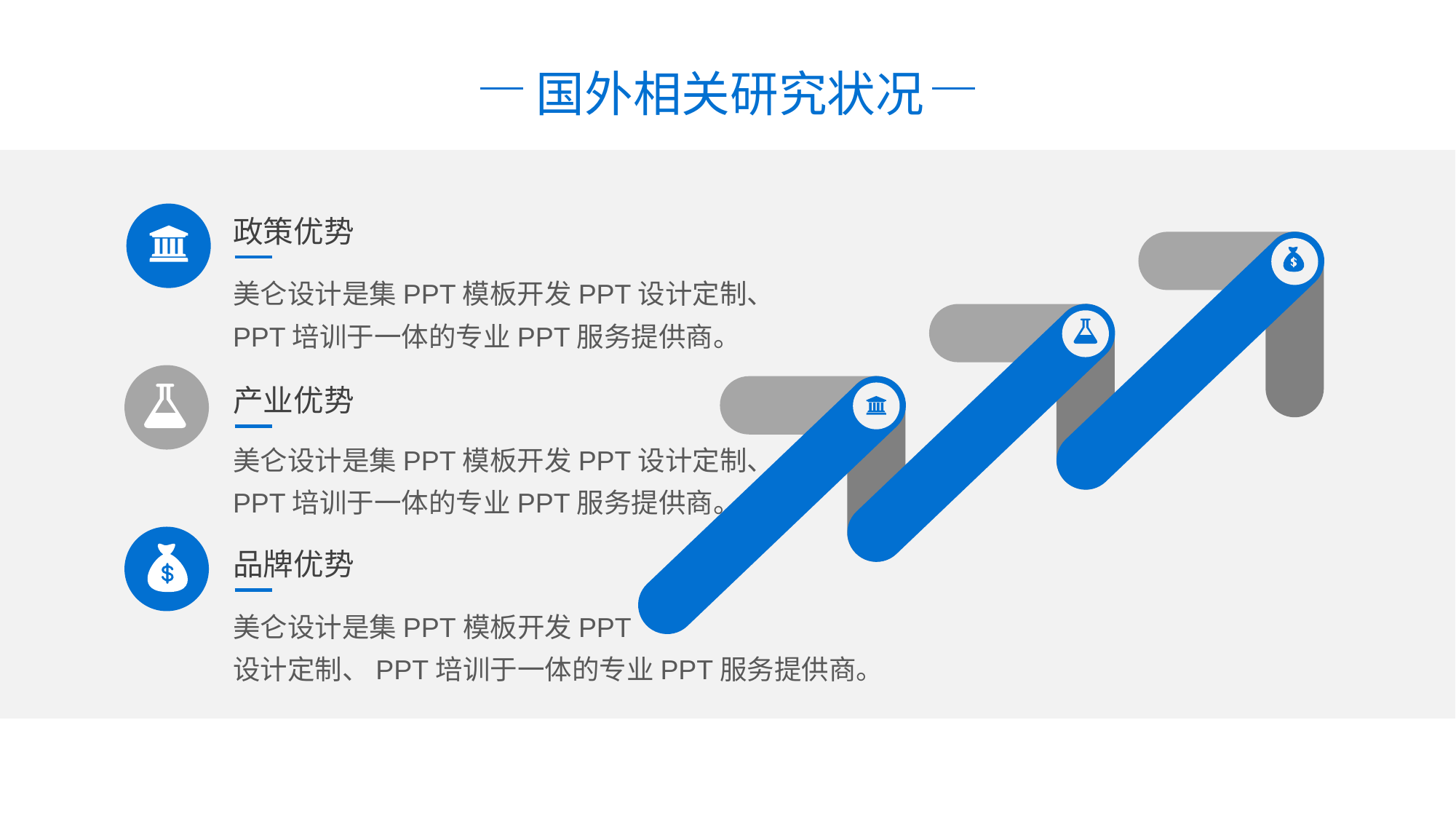

国外相关研究状况

政策优势

美仑设计是集PPT模板开发PPT设计定制、PPT培训于一体的专业PPT服务提供商。

产业优势

美仑设计是集PPT模板开发PPT设计定制、PPT培训于一体的专业PPT服务提供商。

品牌优势
美仑设计是集PPT模板开发PPT
设计定制、PPT培训于一体的专业PPT服务提供商。